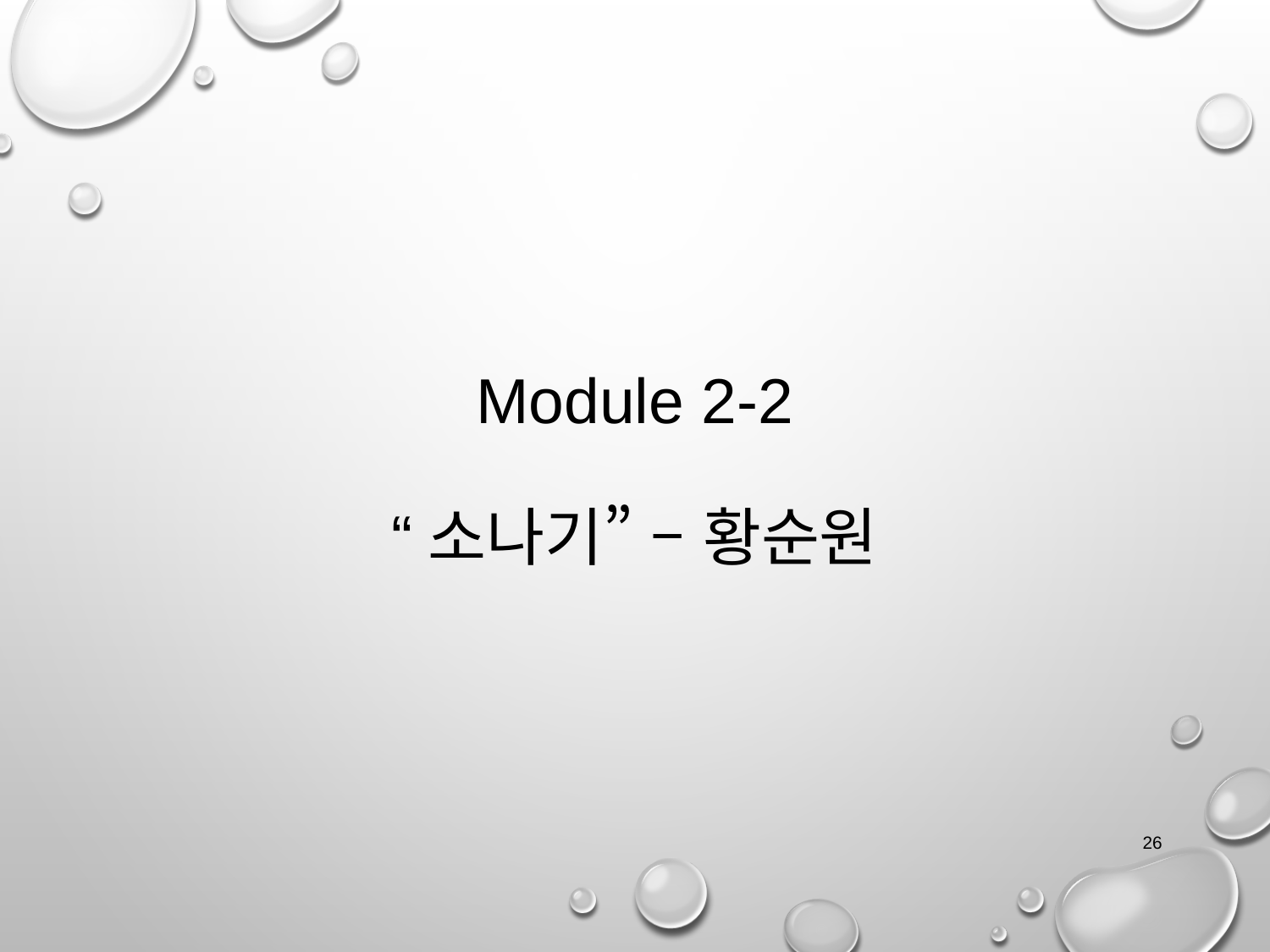

# Module 2-2 “소나기” – 황순원
26